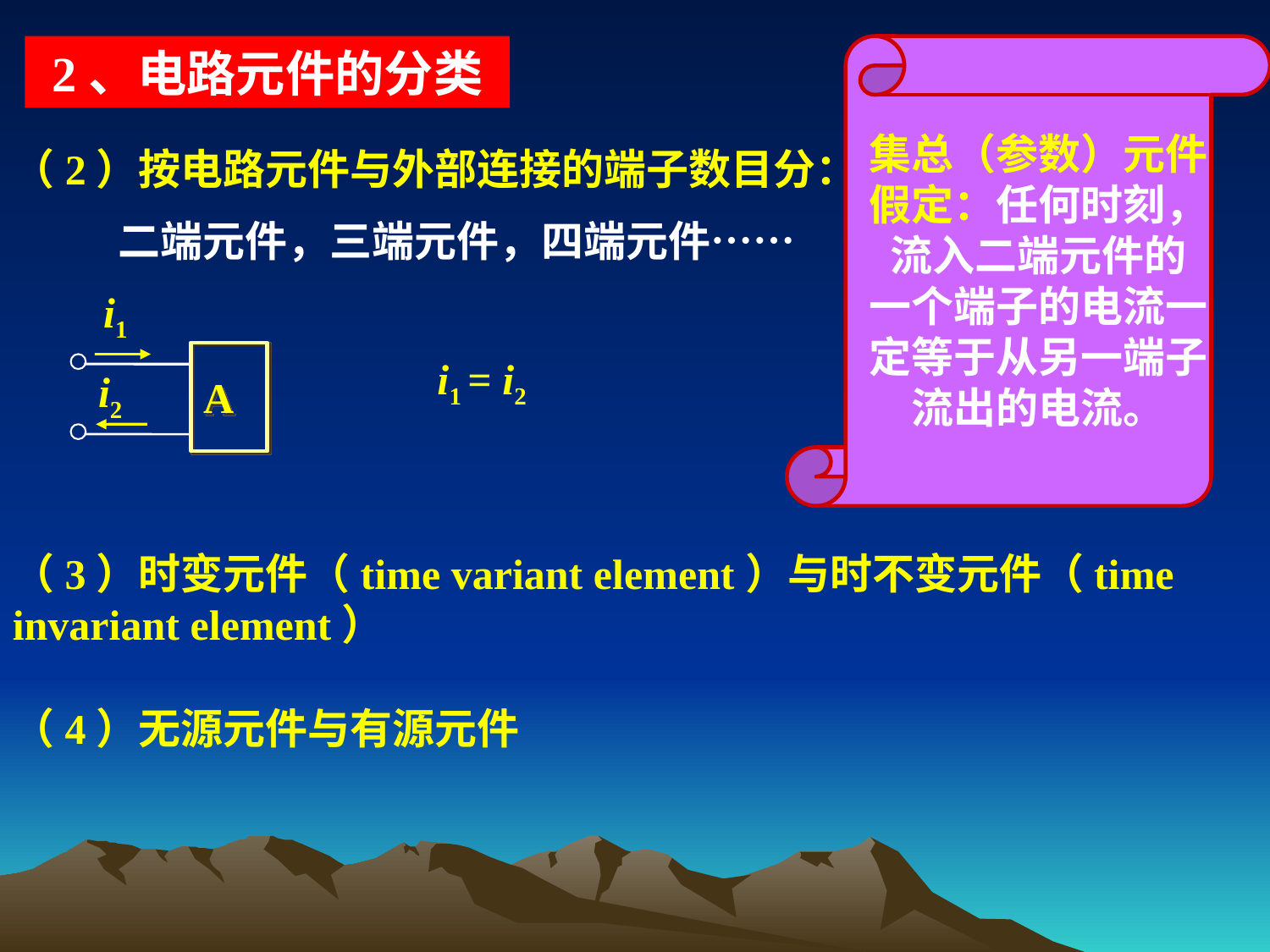

2、电路元件的分类

集总（参数）元件 假定：任何时刻，流入二端元件的
一个端子的电流一定等于从另一端子流出的电流。
（2）按电路元件与外部连接的端子数目分：
          二端元件，三端元件，四端元件……
i1

i2

A
i1 = i2
（3）时变元件（time variant element）与时不变元件（time invariant element）
（4）无源元件与有源元件